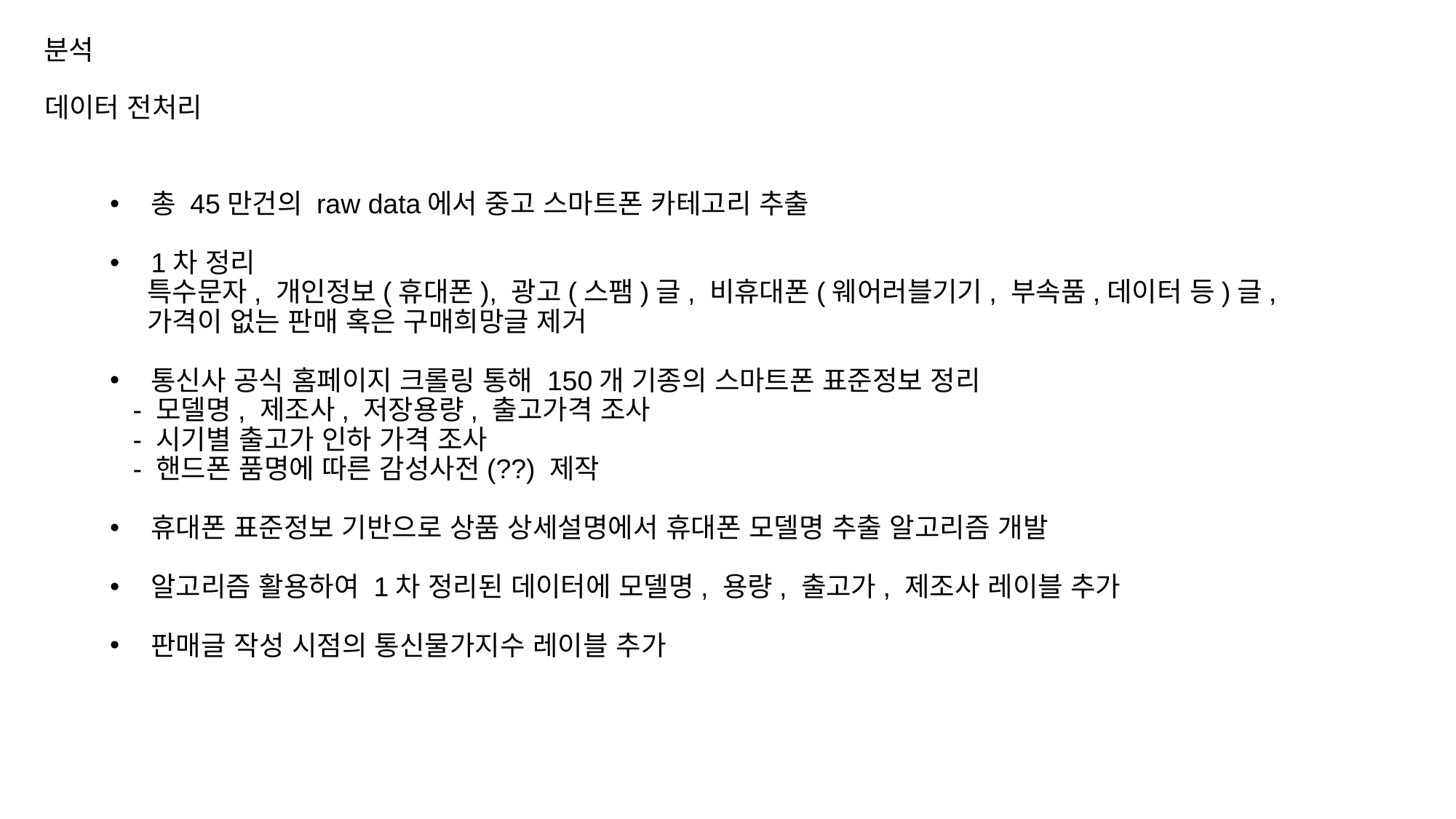

분석
데이터 전처리

총 45만건의 raw data에서 중고 스마트폰 카테고리 추출

1차 정리
    특수문자, 개인정보(휴대폰), 광고(스팸)글, 비휴대폰(웨어러블기기, 부속품,데이터 등)글,
    가격이 없는 판매 혹은 구매희망글 제거

통신사 공식 홈페이지 크롤링 통해 150개 기종의 스마트폰 표준정보 정리
   - 모델명, 제조사, 저장용량, 출고가격 조사
   - 시기별 출고가 인하 가격 조사
   - 핸드폰 품명에 따른 감성사전(??) 제작

휴대폰 표준정보 기반으로 상품 상세설명에서 휴대폰 모델명 추출 알고리즘 개발

알고리즘 활용하여 1차 정리된 데이터에 모델명, 용량, 출고가, 제조사 레이블 추가

판매글 작성 시점의 통신물가지수 레이블 추가